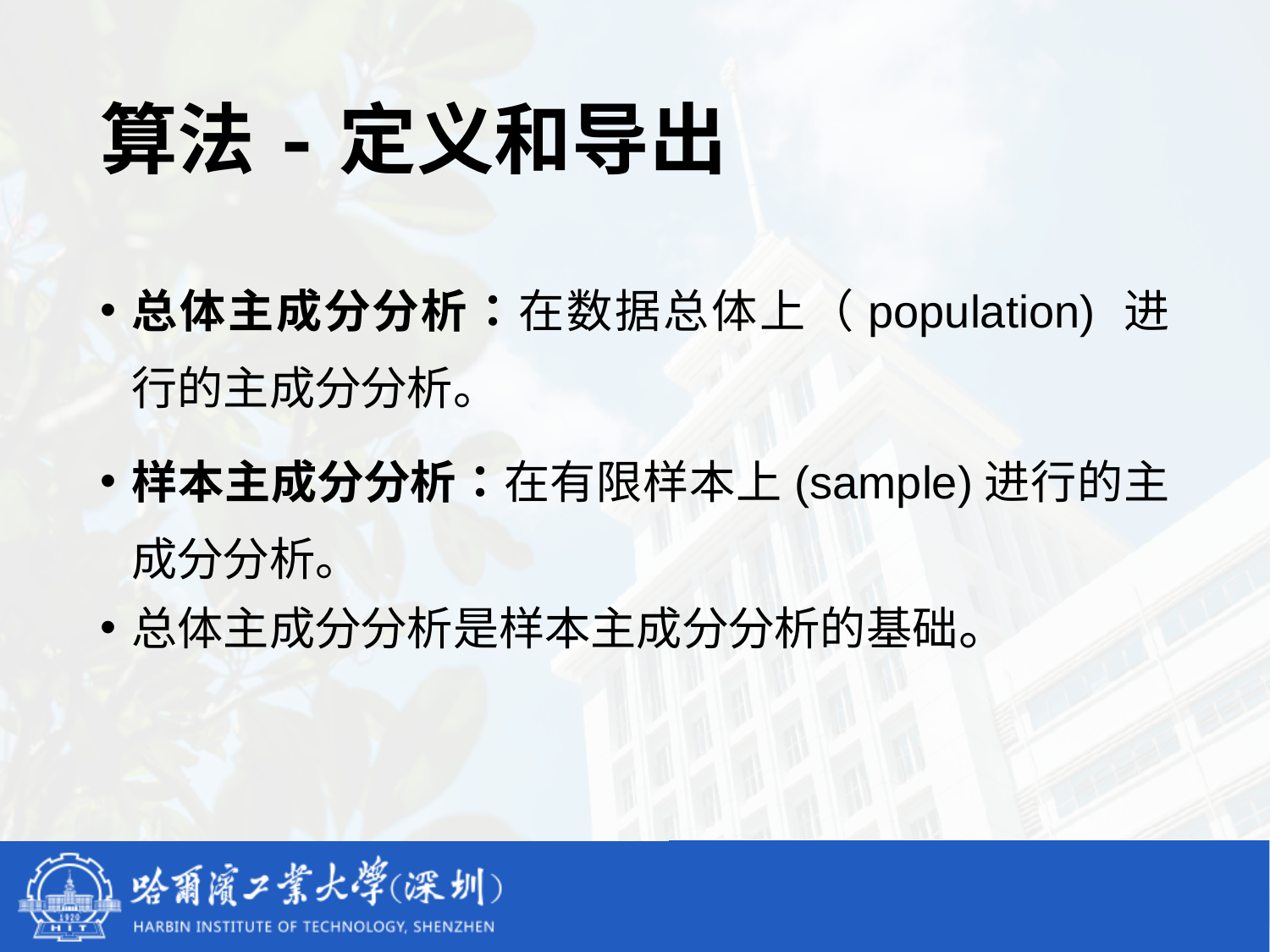

# 算法-定义和导出
总体主成分分析：在数据总体上（population) 进行的主成分分析。
样本主成分分析：在有限样本上(sample)进行的主成分分析。
总体主成分分析是样本主成分分析的基础。